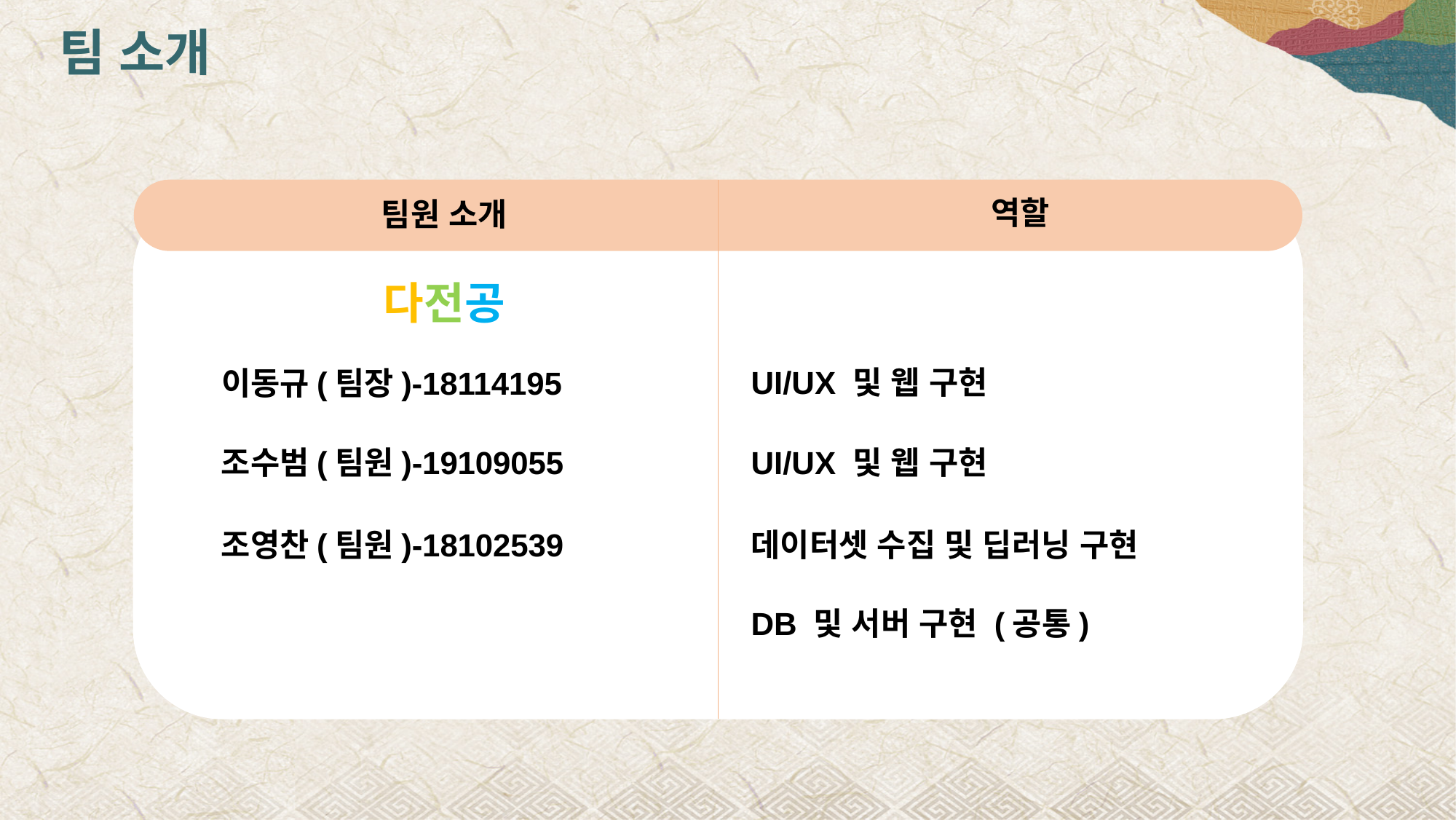

팀 소개

역할
팀원 소개
다전공
UI/UX 및 웹 구현
이동규(팀장)-18114195
조수범(팀원)-19109055
UI/UX 및 웹 구현
조영찬(팀원)-18102539
데이터셋 수집 및 딥러닝 구현
DB 및 서버 구현 (공통)